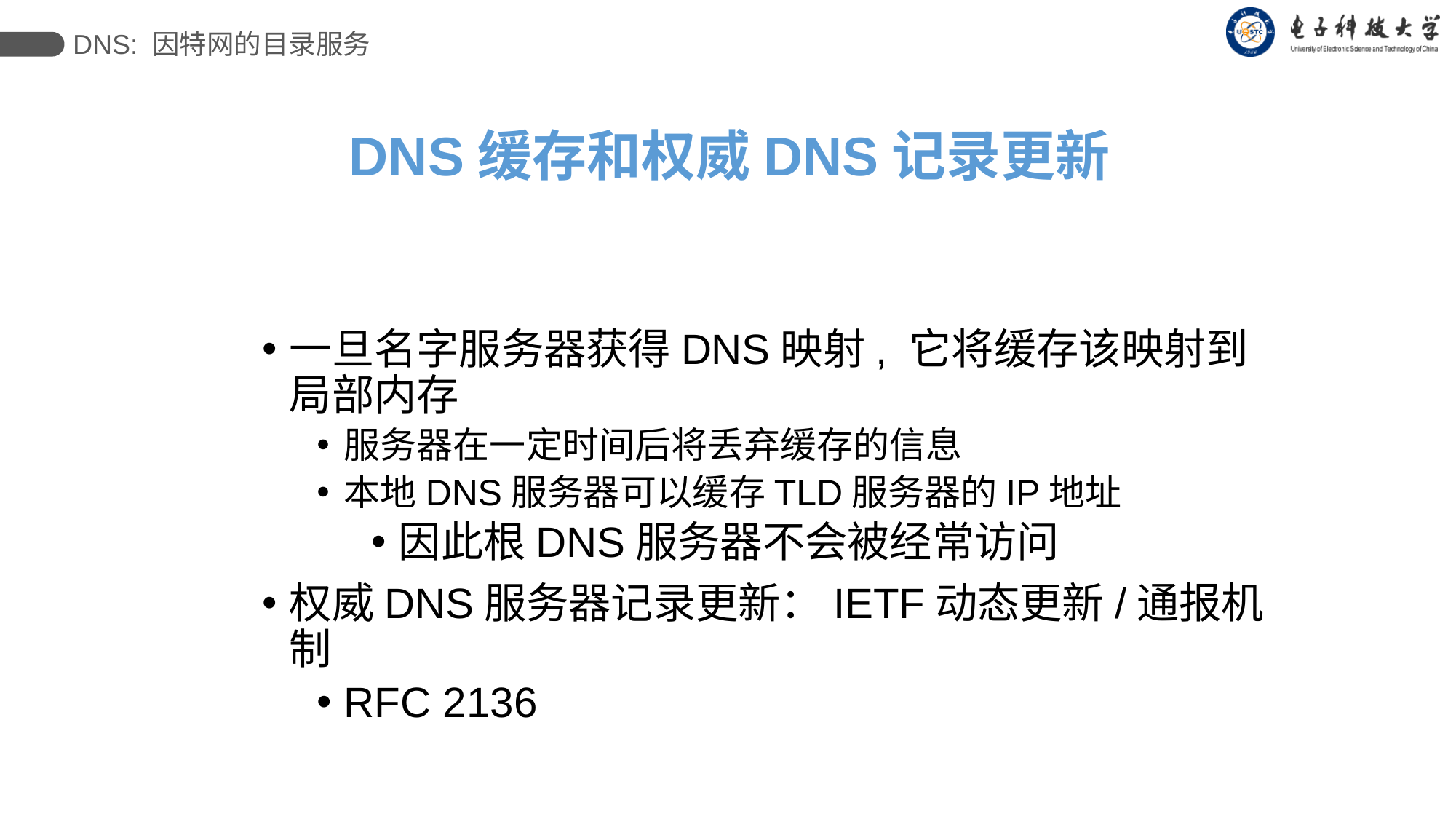

DNS: 因特网的目录服务
# DNS缓存和权威DNS记录更新
一旦名字服务器获得DNS映射, 它将缓存该映射到局部内存
服务器在一定时间后将丢弃缓存的信息
本地DNS服务器可以缓存TLD服务器的IP地址
因此根DNS服务器不会被经常访问
权威DNS服务器记录更新：IETF动态更新/通报机制
RFC 2136